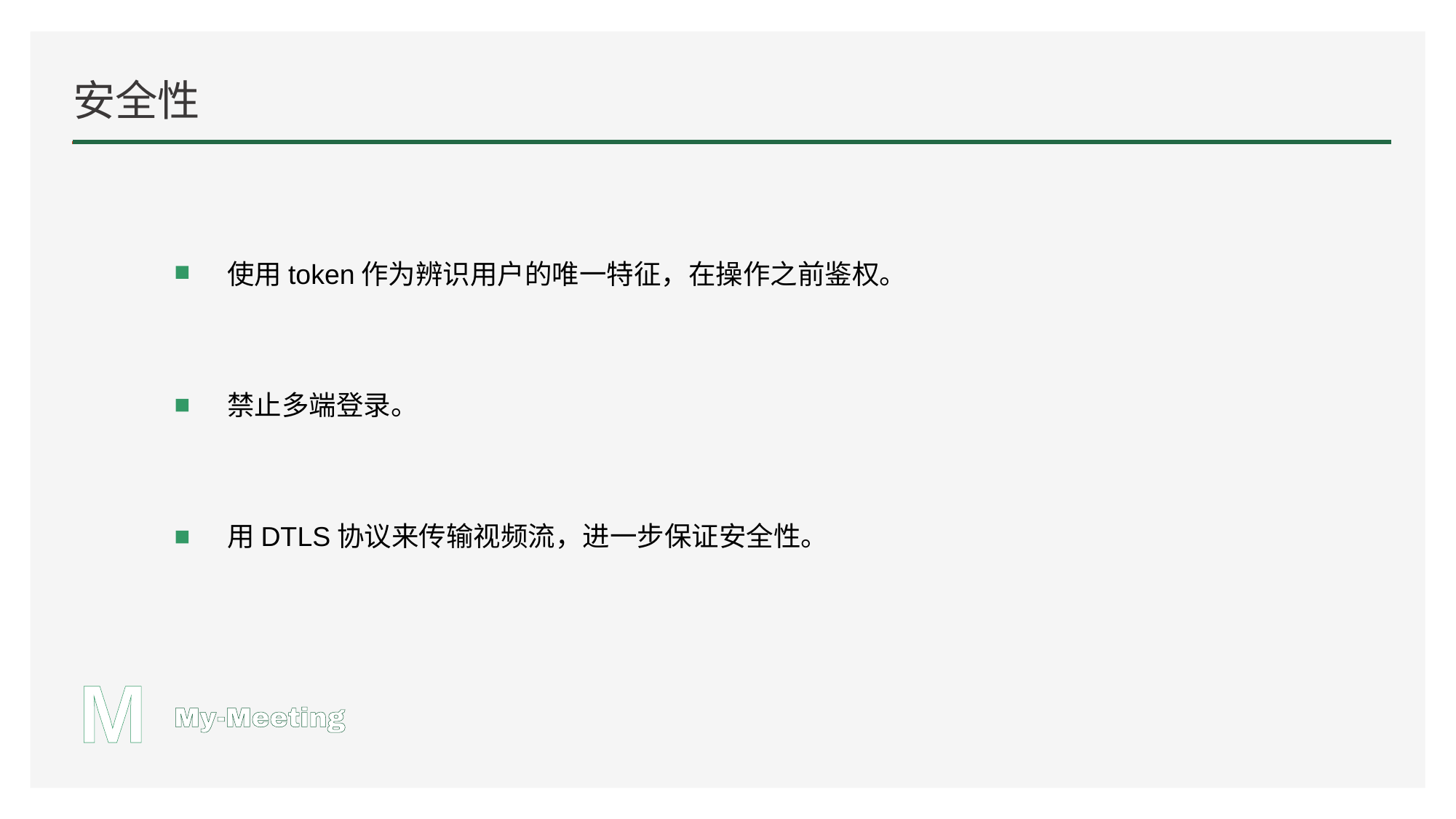

# 安全性
使用token作为辨识用户的唯一特征，在操作之前鉴权。

禁止多端登录。

用DTLS协议来传输视频流，进一步保证安全性。

M
My-Meeting